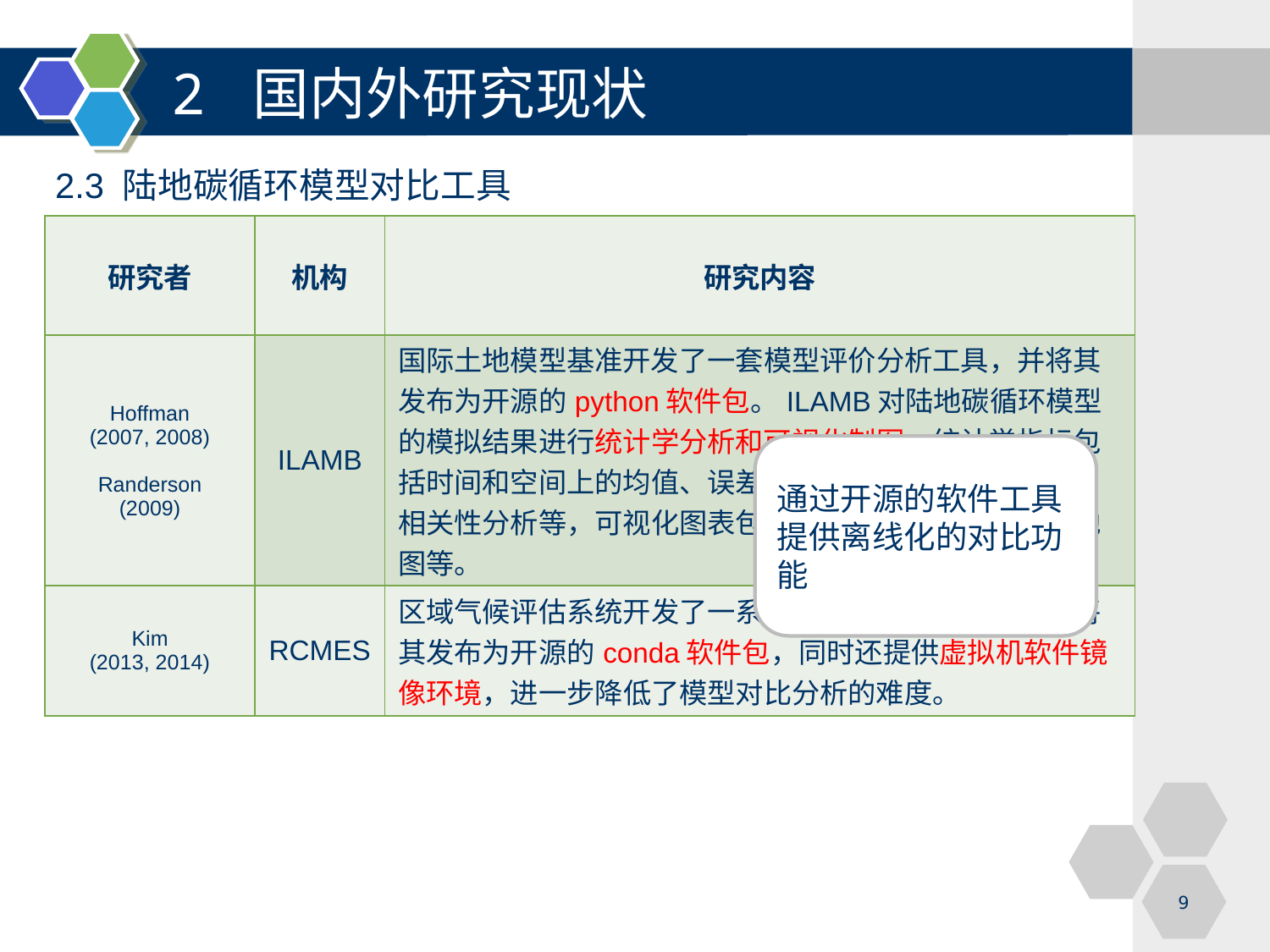

# 2 国内外研究现状
2.3 陆地碳循环模型对比工具
| 研究者 | 机构 | 研究内容 |
| --- | --- | --- |
| Hoffman (2007, 2008) Randerson (2009) | ILAMB | 国际土地模型基准开发了一套模型评价分析工具，并将其发布为开源的python软件包。ILAMB对陆地碳循环模型的模拟结果进行统计学分析和可视化制图。统计学指标包括时间和空间上的均值、误差、均方根误差、年际变率、相关性分析等，可视化图表包括泰勒图、折线图、专题地图等。 |
| Kim (2013, 2014) | RCMES | 区域气候评估系统开发了一系列模型对比软件资源，并将其发布为开源的conda软件包，同时还提供虚拟机软件镜像环境，进一步降低了模型对比分析的难度。 |
通过开源的软件工具提供离线化的对比功能
9